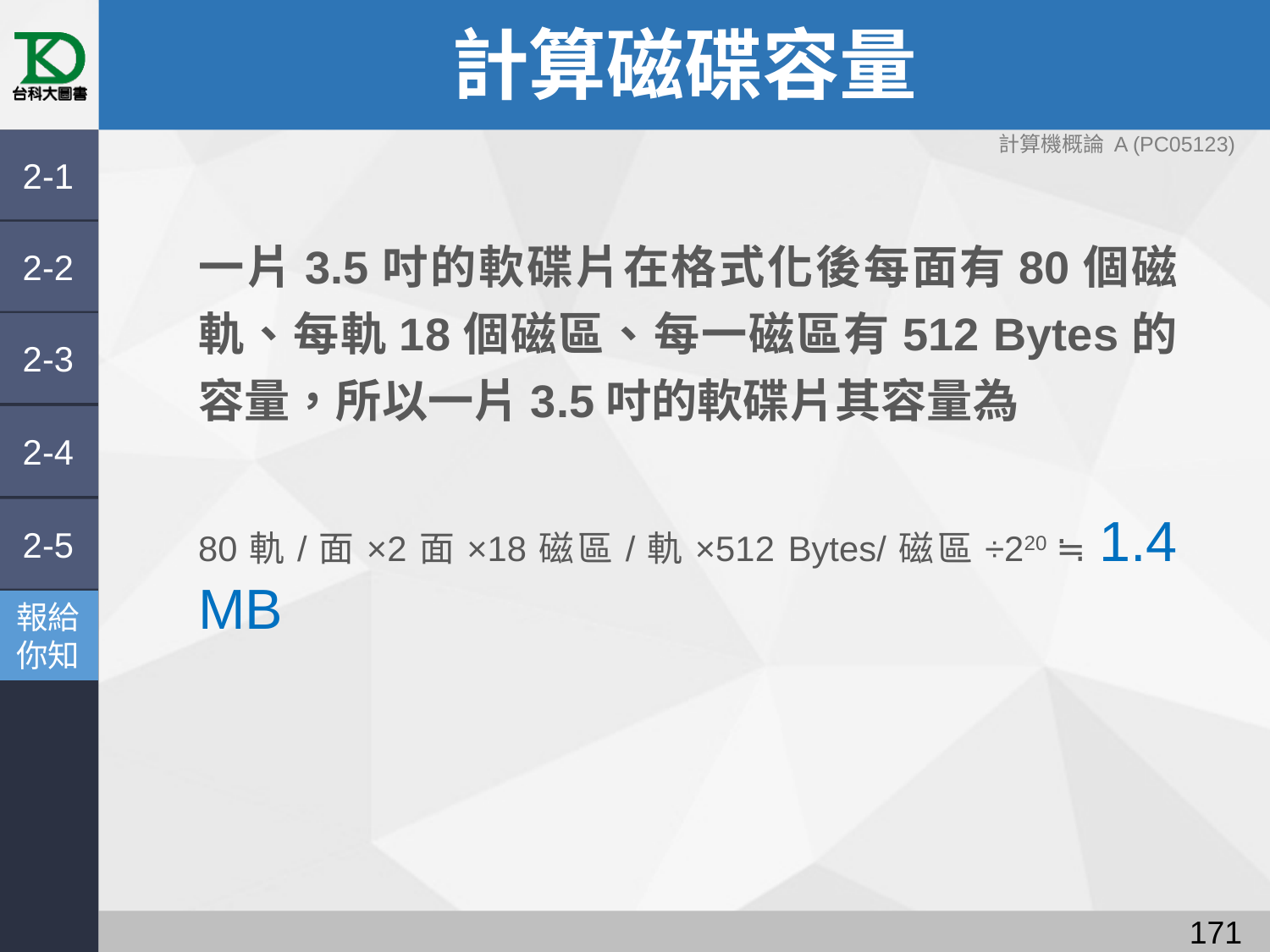

# 計算磁碟容量
計算機概論 A (PC05123)
2-1
一片3.5吋的軟碟片在格式化後每面有80個磁軌、每軌18個磁區、每一磁區有512 Bytes的容量，所以一片3.5吋的軟碟片其容量為

80軌/面×2面×18磁區/軌×512 Bytes/磁區÷220 ≒ 1.4 MB
2-2
2-3
2-4
2-5
報給
你知
171